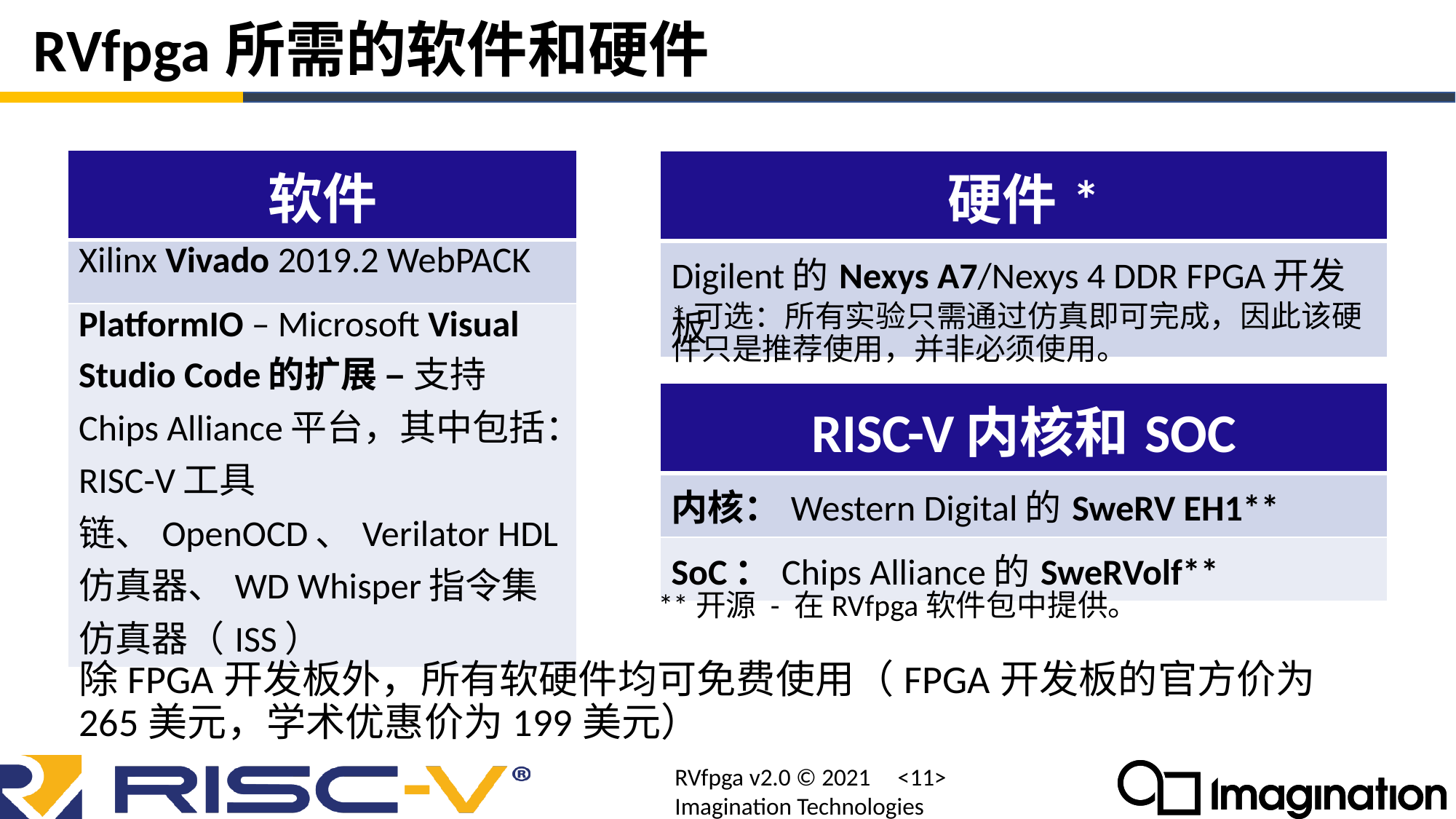

# RVfpga所需的软件和硬件
| 软件 |
| --- |
| Xilinx Vivado 2019.2 WebPACK |
| PlatformIO – Microsoft Visual Studio Code的扩展 – 支持Chips Alliance平台，其中包括：RISC-V工具链、OpenOCD、Verilator HDL仿真器、WD Whisper指令集仿真器（ISS） |
| 硬件\* |
| --- |
| Digilent的Nexys A7/Nexys 4 DDR FPGA开发板 |
*可选：所有实验只需通过仿真即可完成，因此该硬件只是推荐使用，并非必须使用。
| RISC-V内核和SOC |
| --- |
| 内核：Western Digital的SweRV EH1\*\* |
| SoC：Chips Alliance的SweRVolf\*\* |
**开源 - 在RVfpga软件包中提供。
除FPGA开发板外，所有软硬件均可免费使用（FPGA开发板的官方价为265美元，学术优惠价为199美元）